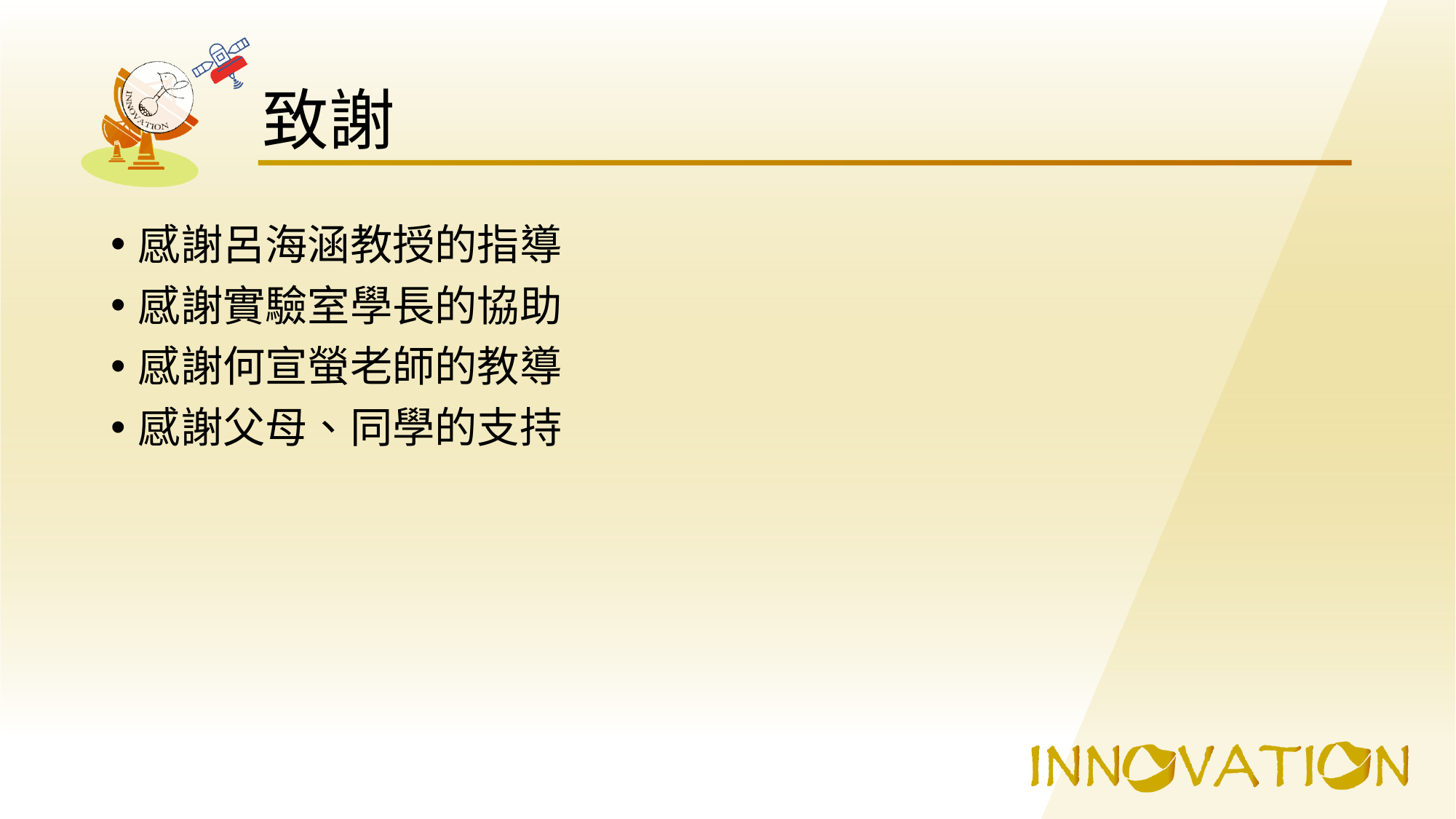

# 致謝
感謝呂海涵教授的指導
感謝實驗室學長的協助
感謝何宣螢老師的教導
感謝父母、同學的支持